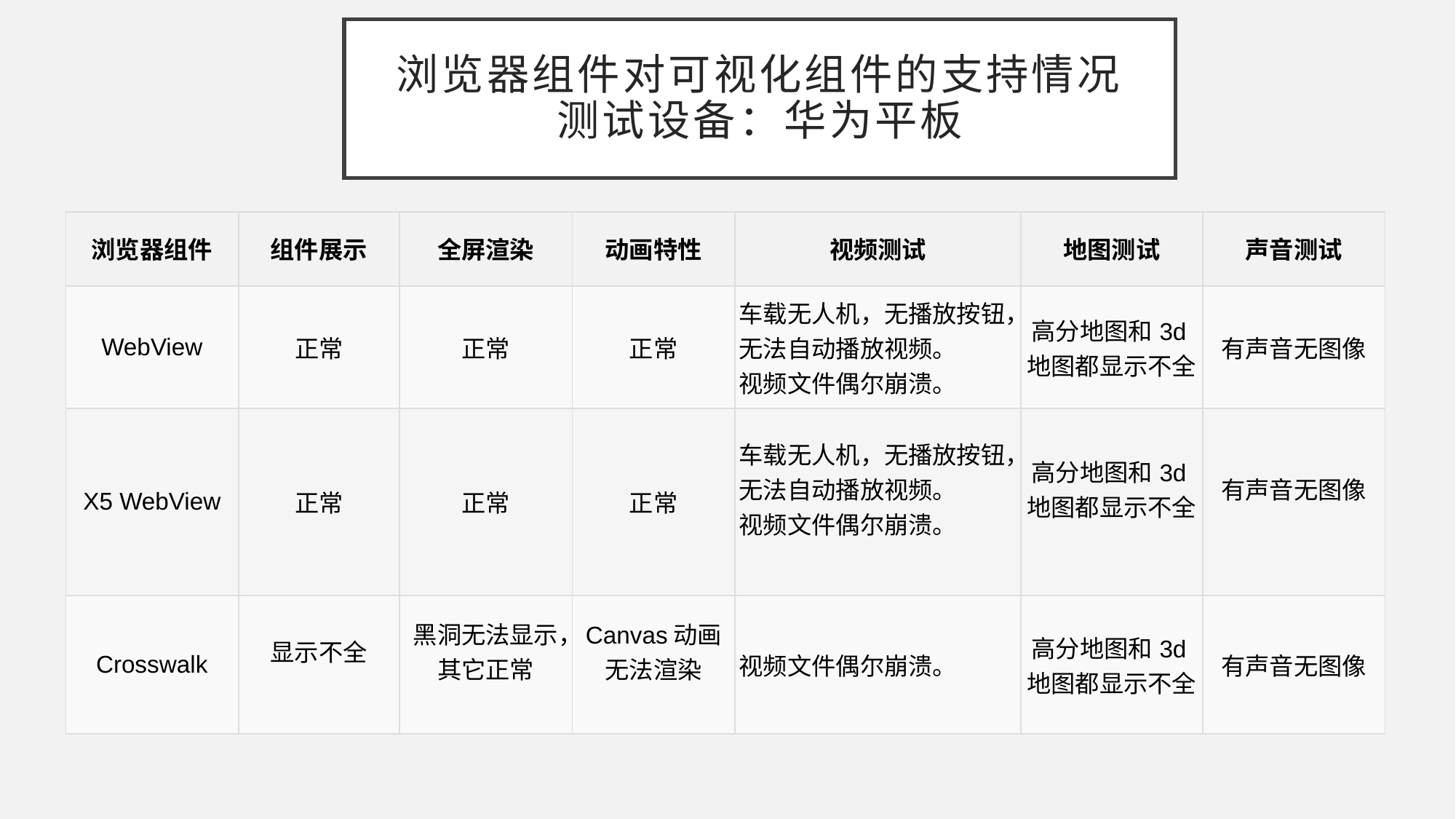

# 浏览器组件对可视化组件的支持情况 测试设备：华为平板
| 浏览器组件 | 组件展示 | 全屏渲染 | 动画特性 | 视频测试 | 地图测试 | 声音测试 |
| --- | --- | --- | --- | --- | --- | --- |
| WebView | 正常 | 正常 | 正常 | 车载无人机，无播放按钮，无法自动播放视频。 视频文件偶尔崩溃。 | 高分地图和3d地图都显示不全 | 有声音无图像 |
| X5 WebView | 正常 | 正常 | 正常 | 车载无人机，无播放按钮，无法自动播放视频。 视频文件偶尔崩溃。 | 高分地图和3d地图都显示不全 | 有声音无图像 |
| Crosswalk | 显示不全 | 黑洞无法显示，其它正常 | Canvas动画无法渲染 | 视频文件偶尔崩溃。 | 高分地图和3d地图都显示不全 | 有声音无图像 |